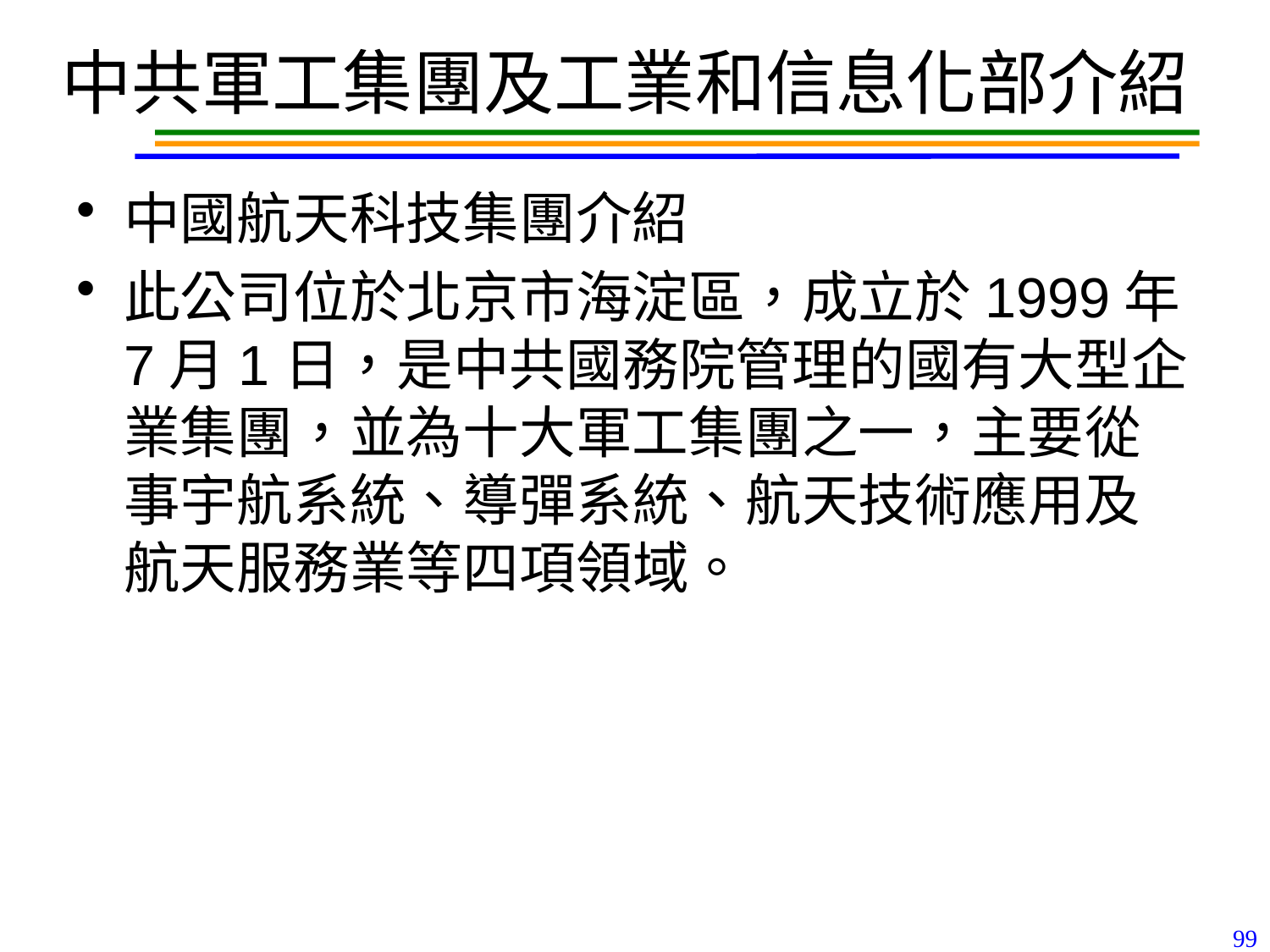

# 中共軍工集團及工業和信息化部介紹
中國航天科技集團介紹
此公司位於北京市海淀區，成立於1999年7月1日，是中共國務院管理的國有大型企業集團，並為十大軍工集團之一，主要從事宇航系統、導彈系統、航天技術應用及航天服務業等四項領域。

99